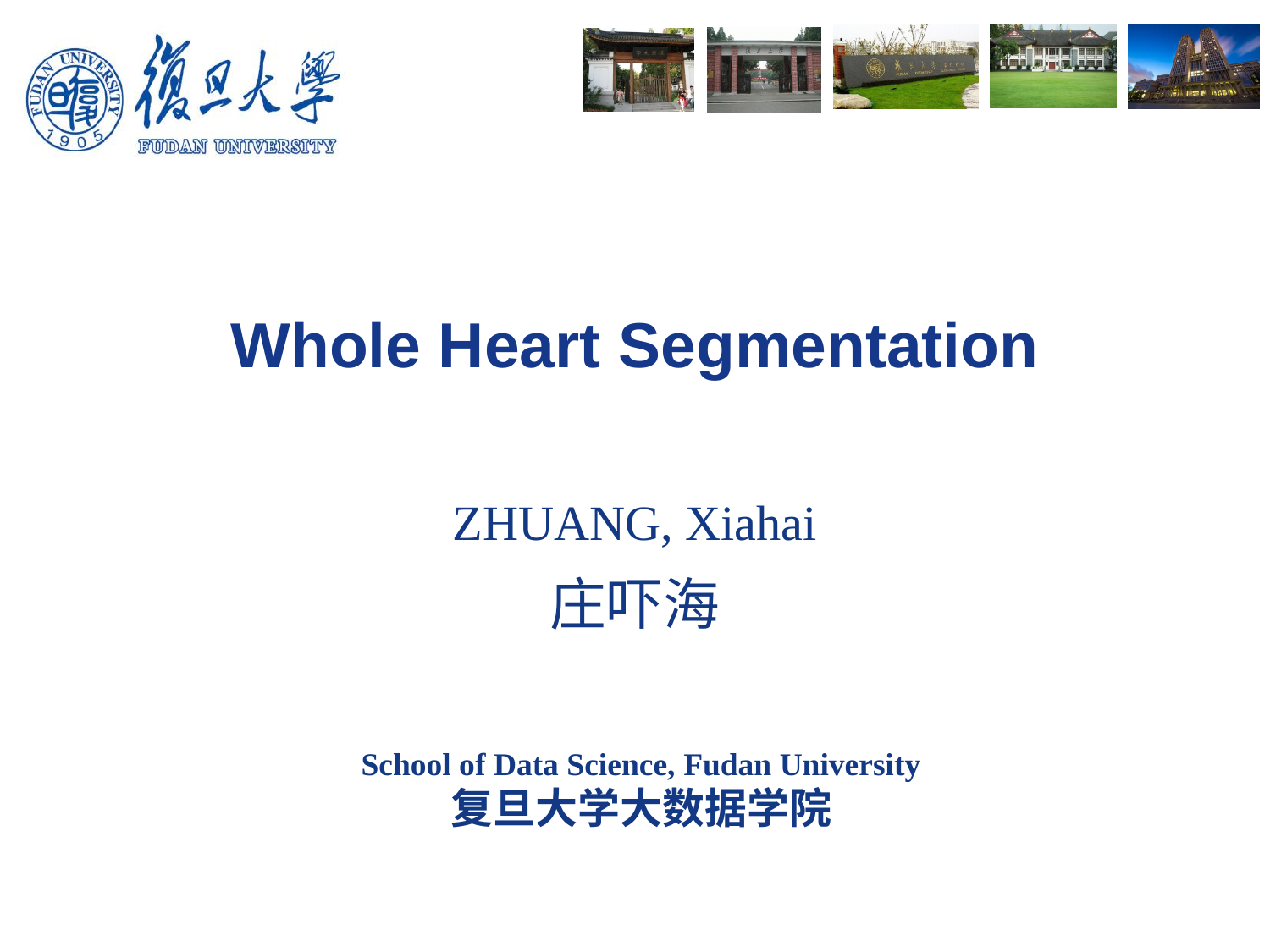

# Whole Heart Segmentation
ZHUANG, Xiahai
庄吓海
School of Data Science, Fudan University
复旦大学大数据学院